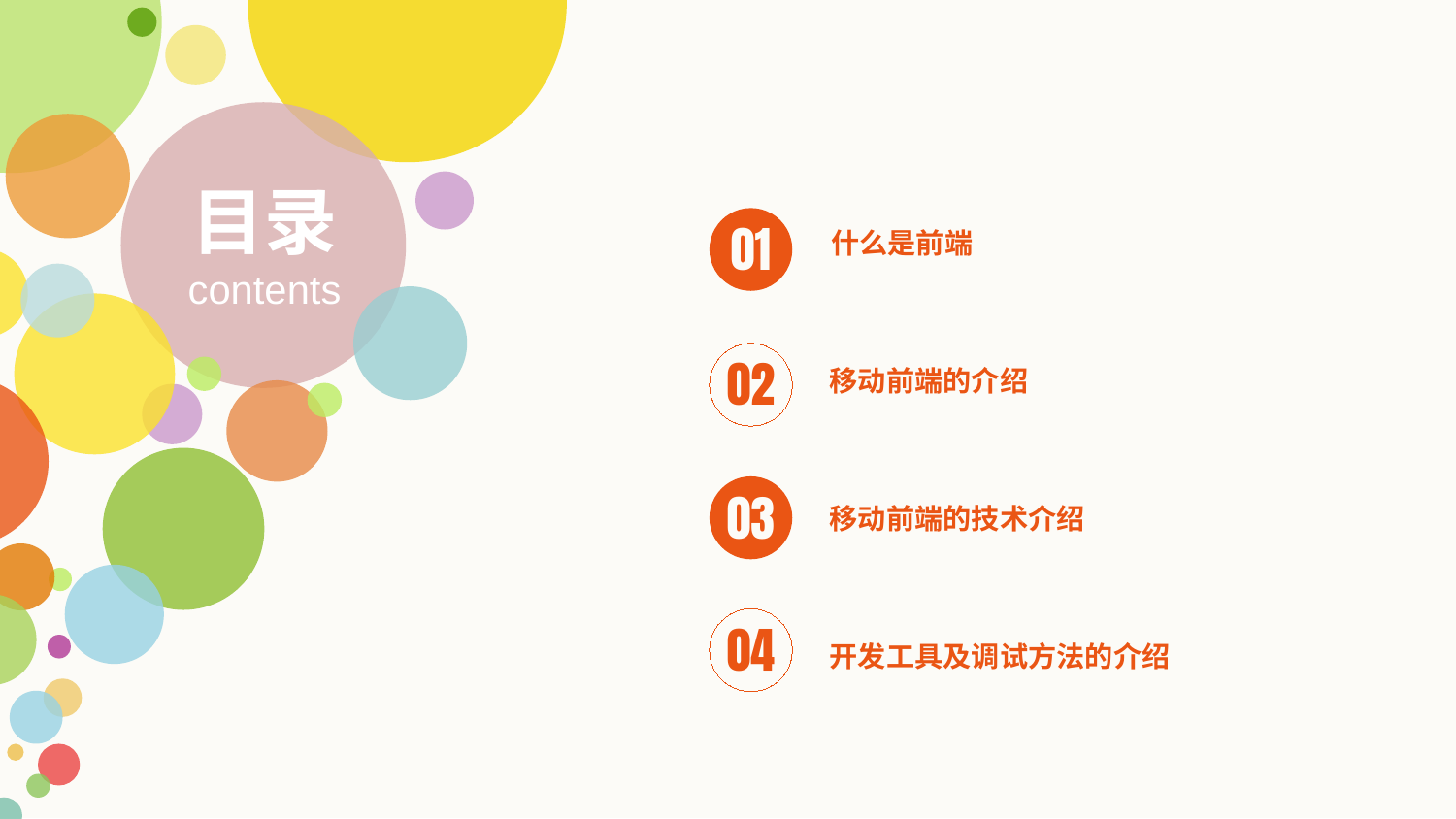

目录
contents

01
什么是前端

02
移动前端的介绍

03
移动前端的技术介绍

04

开发工具及调试方法的介绍